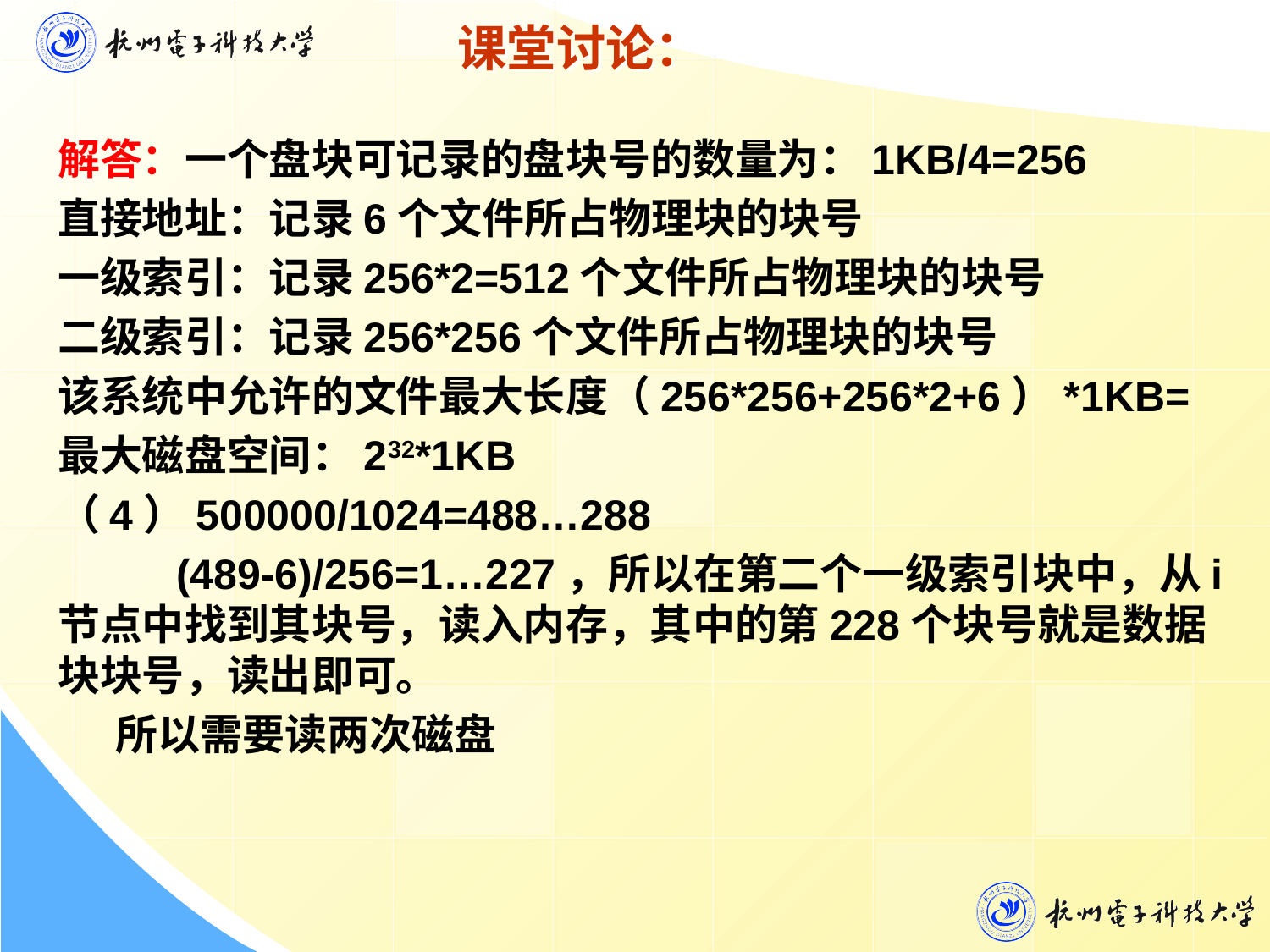

# 课堂讨论：
解答：一个盘块可记录的盘块号的数量为：1KB/4=256
直接地址：记录6个文件所占物理块的块号
一级索引：记录256*2=512个文件所占物理块的块号
二级索引：记录256*256个文件所占物理块的块号
该系统中允许的文件最大长度（256*256+256*2+6）*1KB=
最大磁盘空间：232*1KB
（4）500000/1024=488…288
          (489-6)/256=1…227，所以在第二个一级索引块中，从i节点中找到其块号，读入内存，其中的第228个块号就是数据块块号，读出即可。
     所以需要读两次磁盘